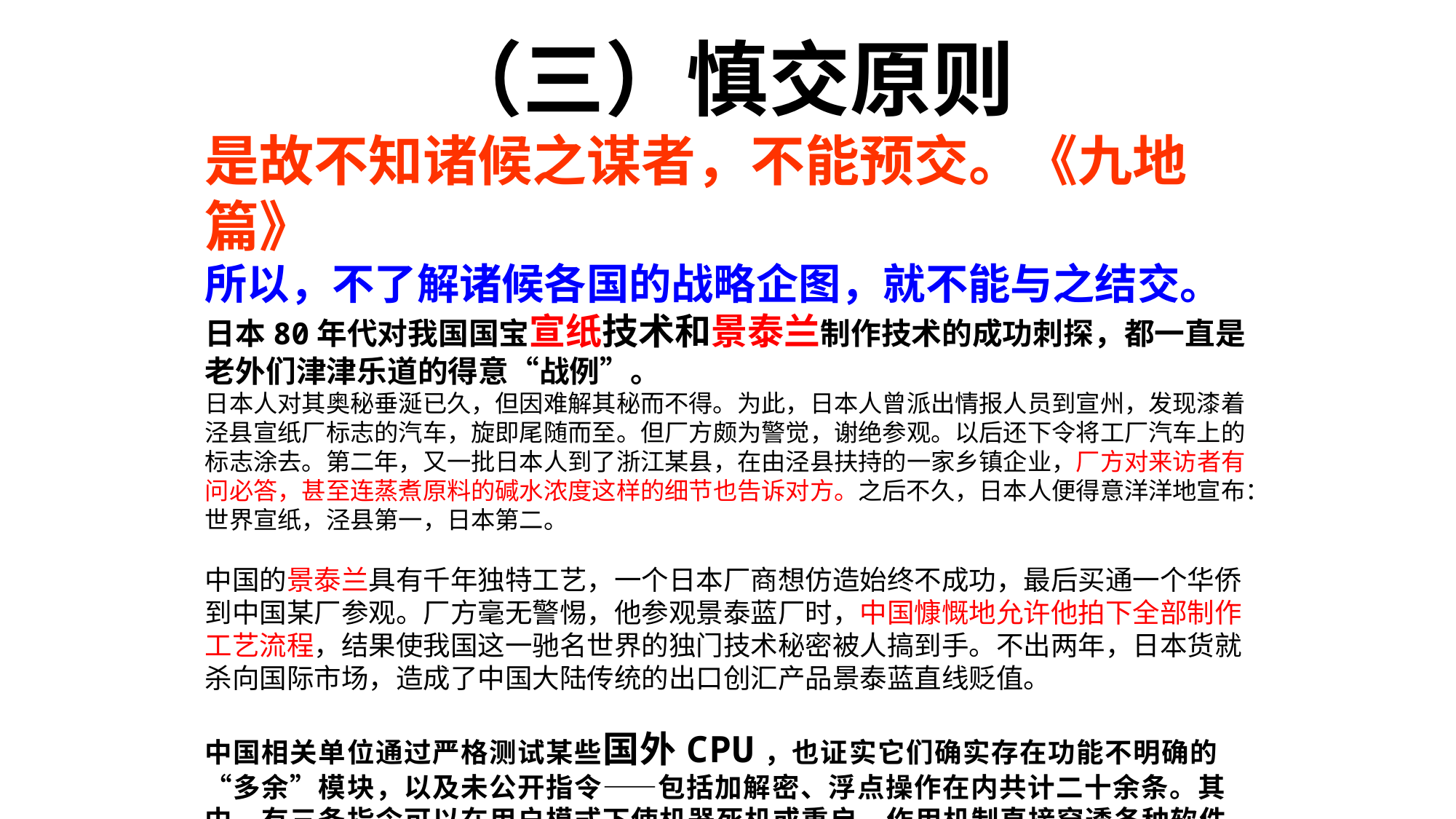

（三）慎交原则
是故不知诸候之谋者，不能预交。《九地篇》
所以，不了解诸候各国的战略企图，就不能与之结交。
日本80年代对我国国宝宣纸技术和景泰兰制作技术的成功刺探，都一直是老外们津津乐道的得意“战例”。
日本人对其奥秘垂涎已久，但因难解其秘而不得。为此，日本人曾派出情报人员到宣州，发现漆着泾县宣纸厂标志的汽车，旋即尾随而至。但厂方颇为警觉，谢绝参观。以后还下令将工厂汽车上的标志涂去。第二年，又一批日本人到了浙江某县，在由泾县扶持的一家乡镇企业，厂方对来访者有问必答，甚至连蒸煮原料的碱水浓度这样的细节也告诉对方。之后不久，日本人便得意洋洋地宣布：世界宣纸，泾县第一，日本第二。

中国的景泰兰具有千年独特工艺，一个日本厂商想仿造始终不成功，最后买通一个华侨到中国某厂参观。厂方毫无警惕，他参观景泰蓝厂时，中国慷慨地允许他拍下全部制作工艺流程，结果使我国这一驰名世界的独门技术秘密被人搞到手。不出两年，日本货就杀向国际市场，造成了中国大陆传统的出口创汇产品景泰蓝直线贬值。

中国相关单位通过严格测试某些国外CPU，也证实它们确实存在功能不明确的“多余”模块，以及未公开指令——包括加解密、浮点操作在内共计二十余条。其中，有三条指令可以在用户模式下使机器死机或重启，作用机制直接穿透各种软件保护措施，而防护软件无法感知。